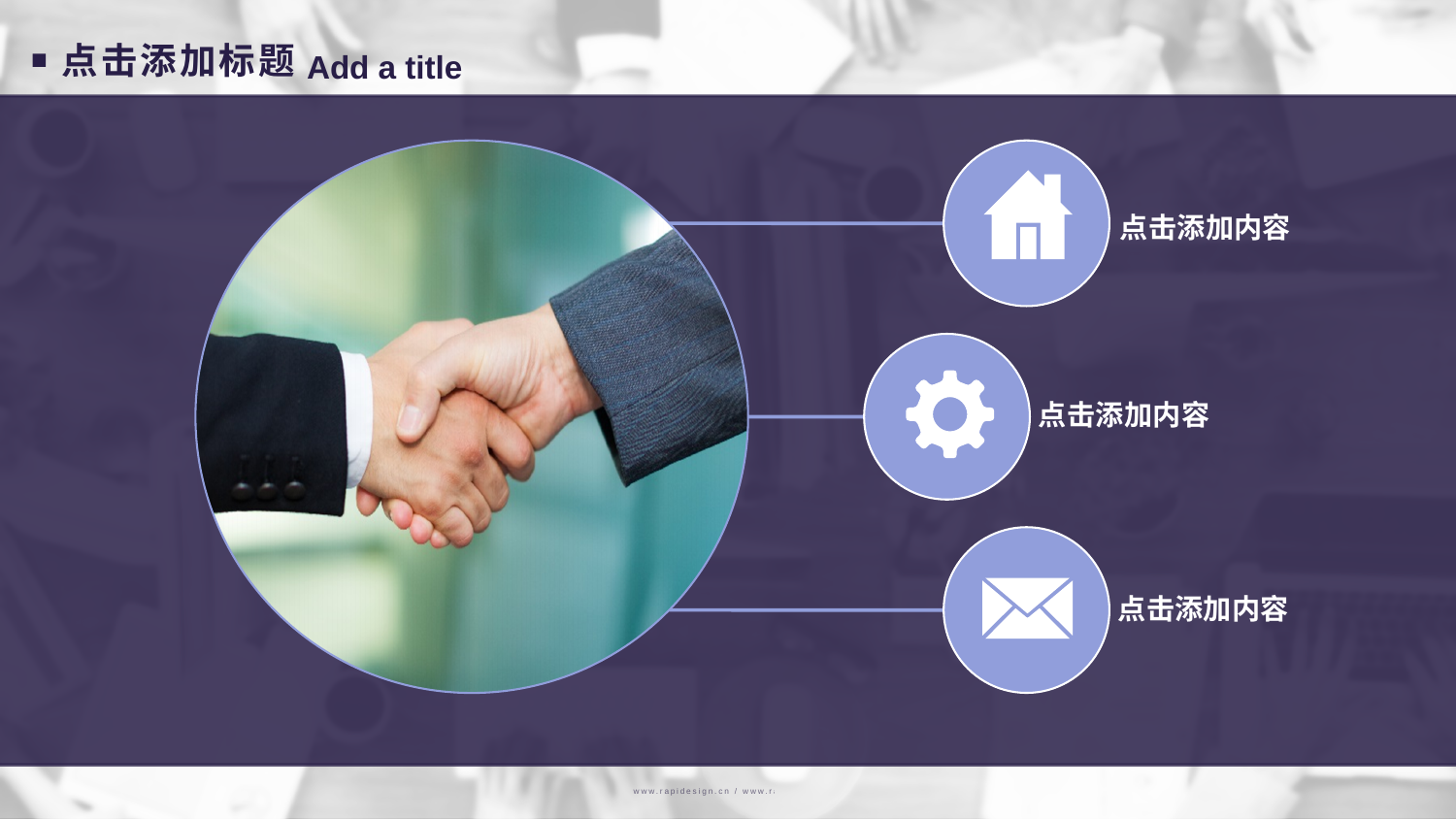

点击添加标题
Add a title

点击添加内容

点击添加内容

点击添加内容
www.rapidesign.cn / www.rapidppt.com